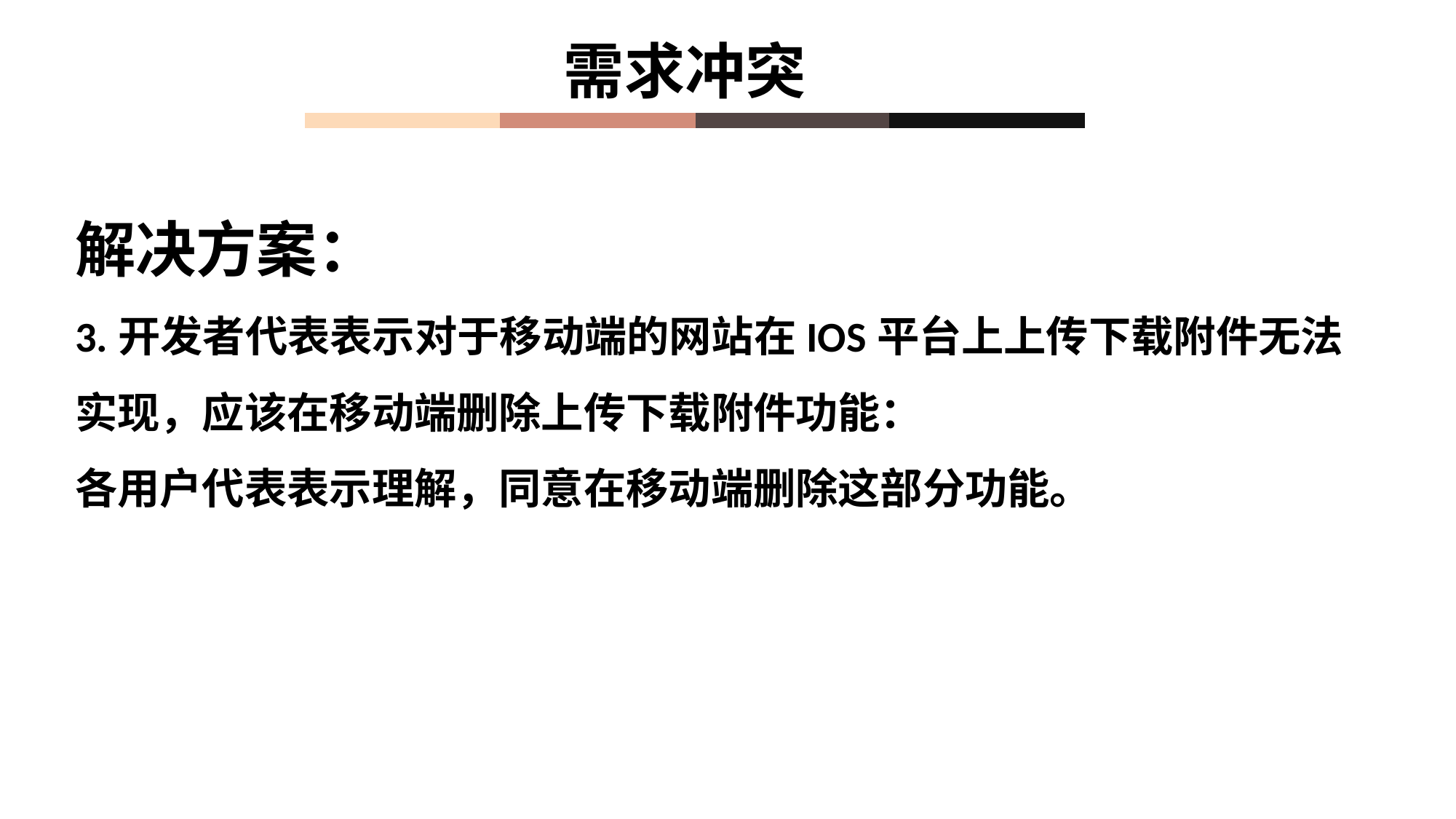

需求冲突
解决方案：
3.开发者代表表示对于移动端的网站在IOS平台上上传下载附件无法实现，应该在移动端删除上传下载附件功能：
各用户代表表示理解，同意在移动端删除这部分功能。